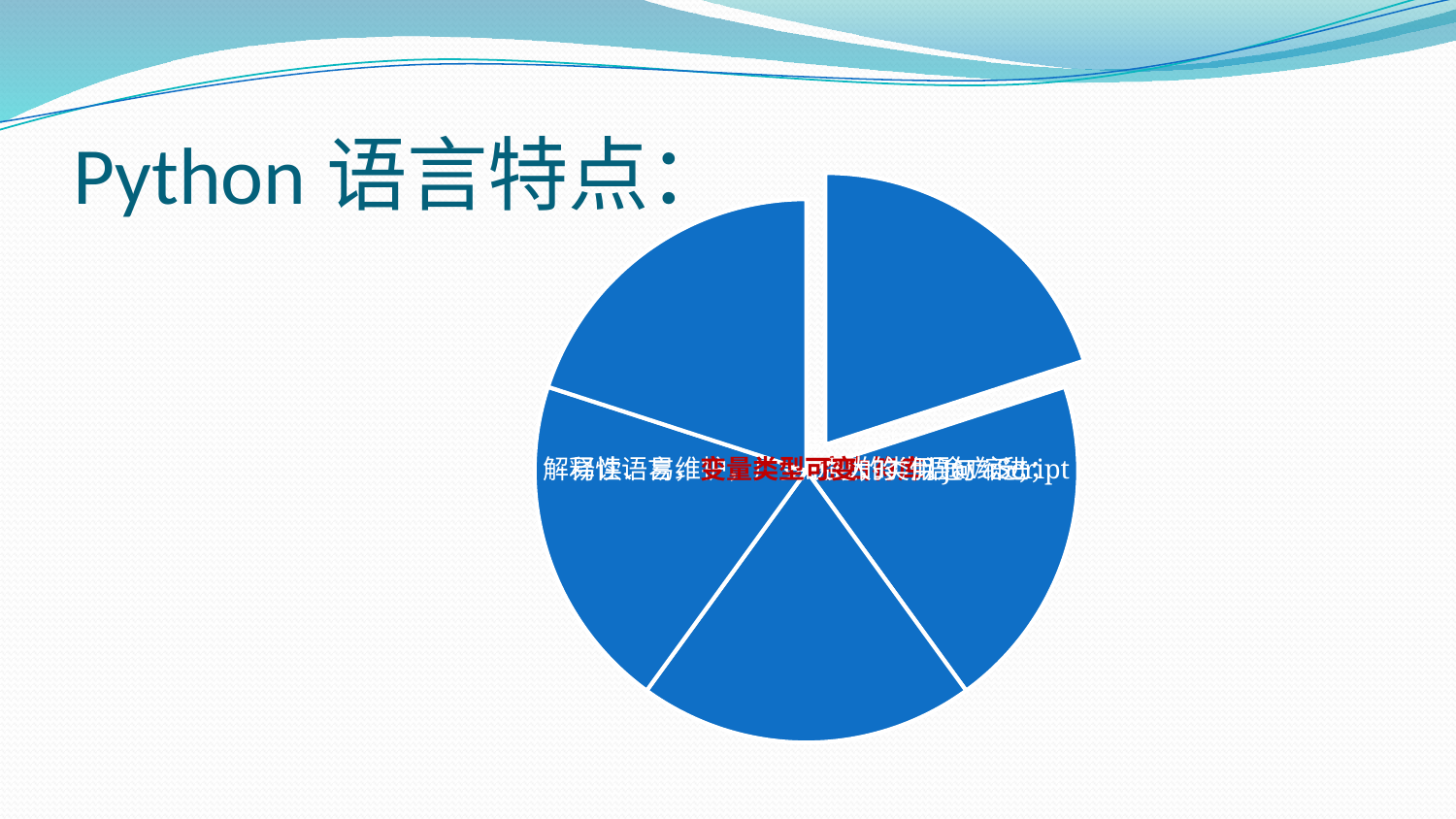

# Python语言特点：
开源、免费、功能强大
语法简洁清晰，强制用空白符为语句缩进；
具有丰富和强大的库
易读、易维护，广受欢迎的、用途广泛；
解释性语言，变量类型可变，类似JavaScript